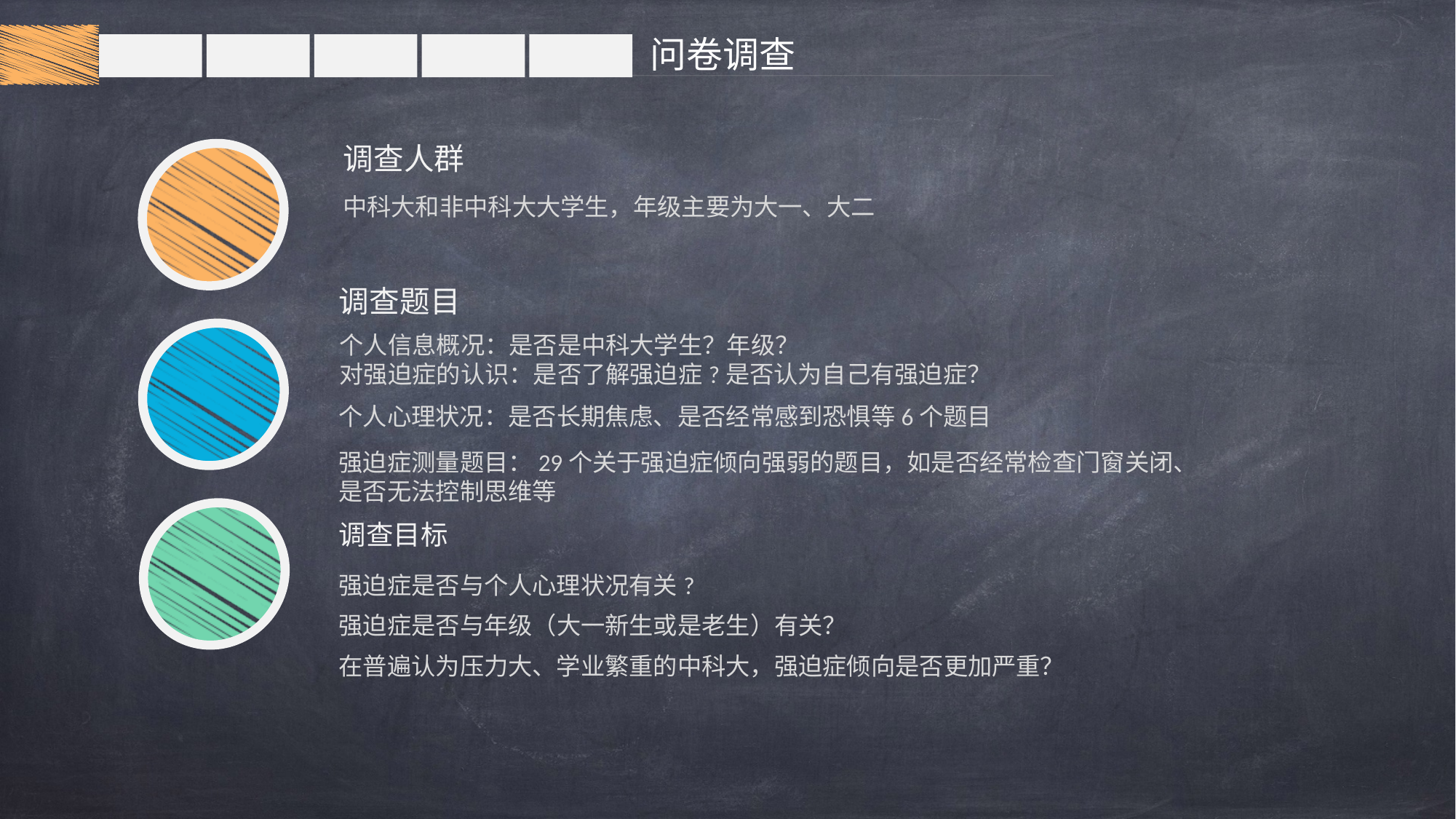

问卷调查

调查人群
中科大和非中科大大学生，年级主要为大一、大二

调查题目
个人信息概况：是否是中科大学生？年级？
对强迫症的认识：是否了解强迫症?是否认为自己有强迫症？
个人心理状况：是否长期焦虑、是否经常感到恐惧等6个题目
强迫症测量题目：29个关于强迫症倾向强弱的题目，如是否经常检查门窗关闭、是否无法控制思维等
调查目标
强迫症是否与个人心理状况有关?
强迫症是否与年级（大一新生或是老生）有关？
在普遍认为压力大、学业繁重的中科大，强迫症倾向是否更加严重？